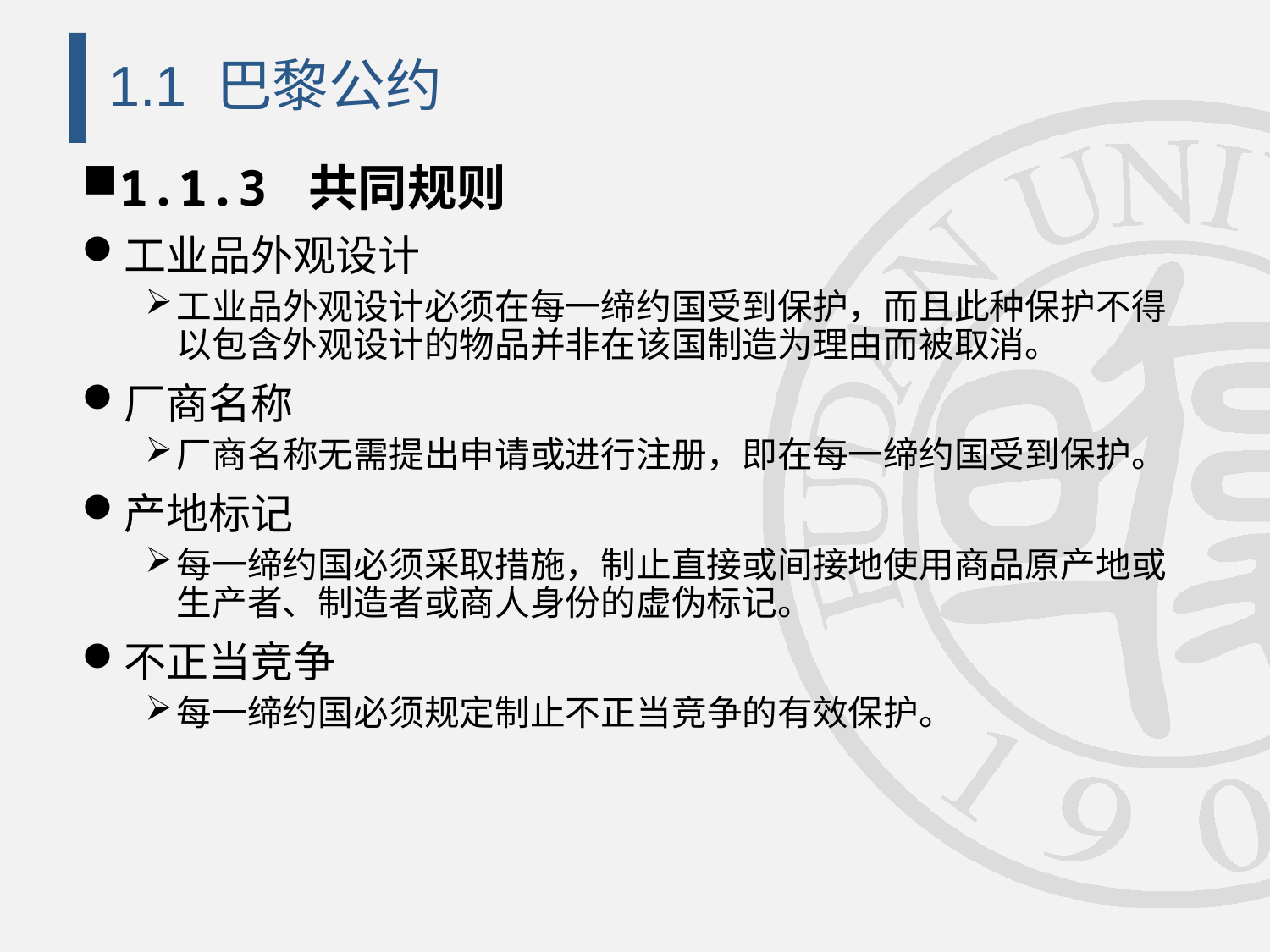

# 1.1 巴黎公约
1.1.3 共同规则
工业品外观设计
工业品外观设计必须在每一缔约国受到保护，而且此种保护不得以包含外观设计的物品并非在该国制造为理由而被取消。
厂商名称
厂商名称无需提出申请或进行注册，即在每一缔约国受到保护。
产地标记
每一缔约国必须采取措施，制止直接或间接地使用商品原产地或生产者、制造者或商人身份的虚伪标记。
不正当竞争
每一缔约国必须规定制止不正当竞争的有效保护。